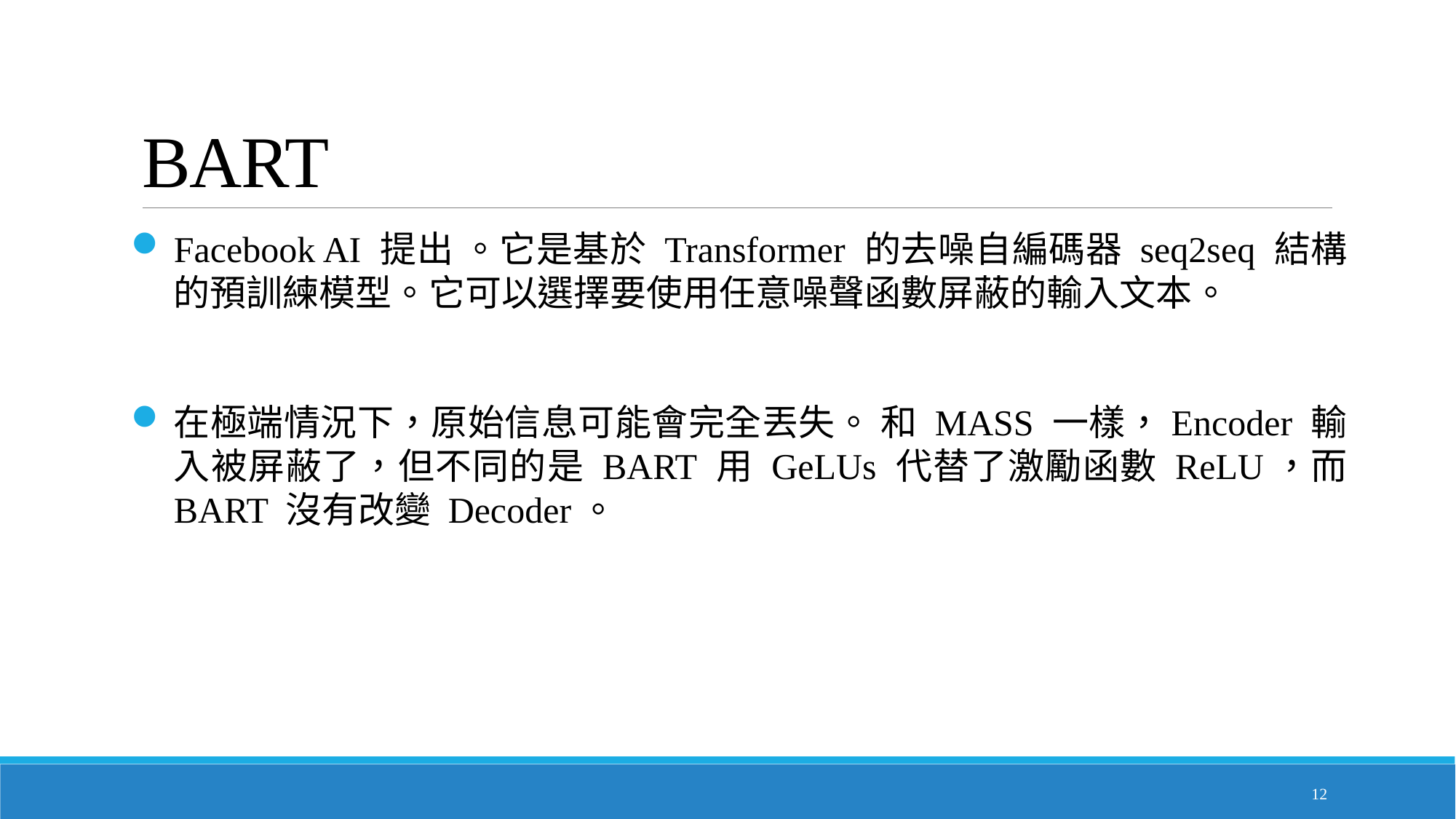

# BART
Facebook AI 提出 。它是基於 Transformer 的去噪自編碼器 seq2seq 結構的預訓練模型。它可以選擇要使用任意噪聲函數屏蔽的輸入文本。

在極端情況下，原始信息可能會完全丟失。 和 MASS 一樣，Encoder 輸入被屏蔽了，但不同的是 BART 用 GeLUs 代替了激勵函數 ReLU，而 BART 沒有改變 Decoder。
12